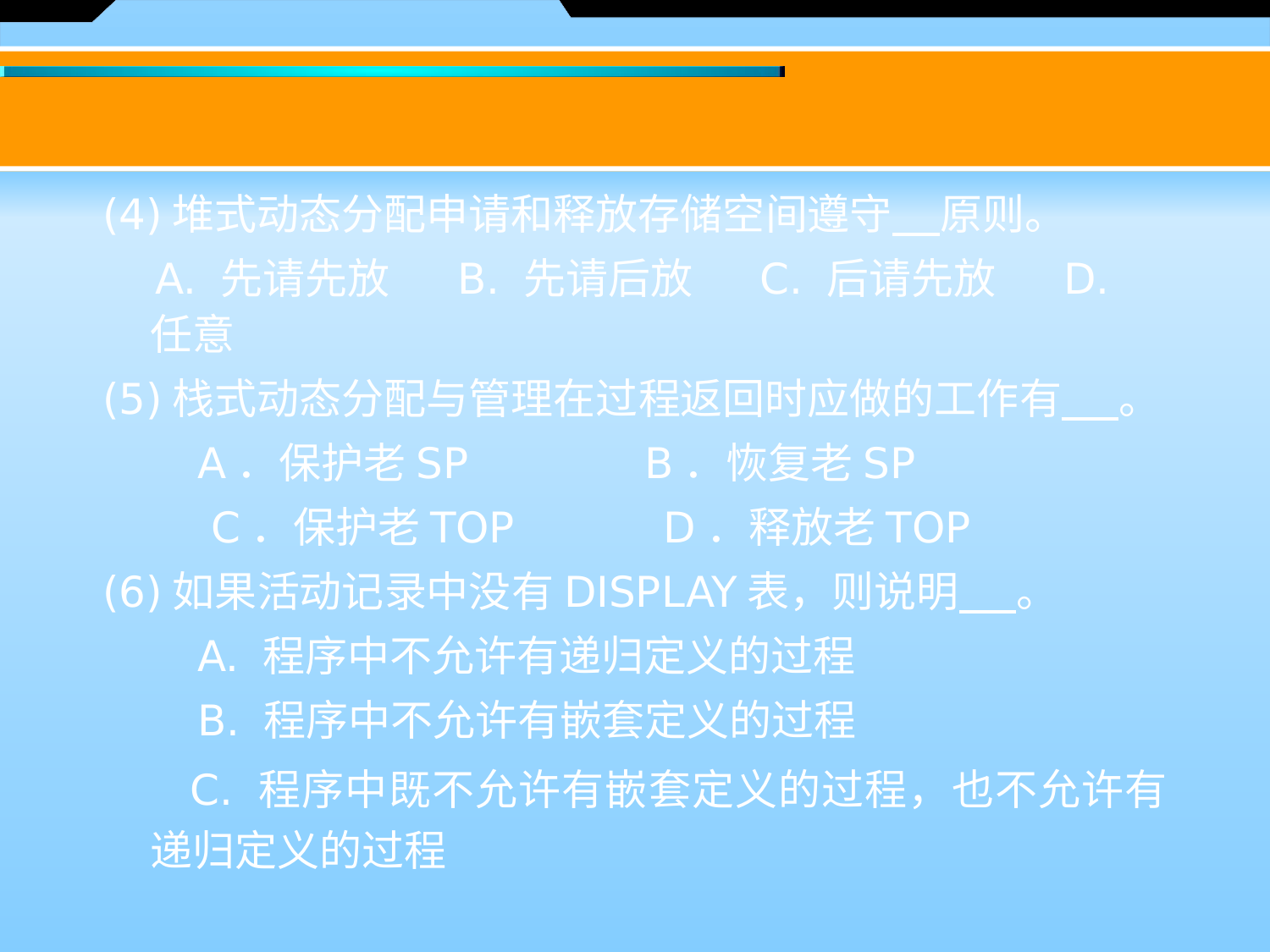

#
(4)堆式动态分配申请和释放存储空间遵守     原则。
　A. 先请先放      B. 先请后放      C. 后请先放      D. 任意
(5)栈式动态分配与管理在过程返回时应做的工作有      。
　　A．保护老SP             B．恢复老SP
        C．保护老TOP           D．释放老TOP
(6)如果活动记录中没有DISPLAY表，则说明      。
　　A. 程序中不允许有递归定义的过程
　　B. 程序中不允许有嵌套定义的过程
      C. 程序中既不允许有嵌套定义的过程，也不允许有递归定义的过程